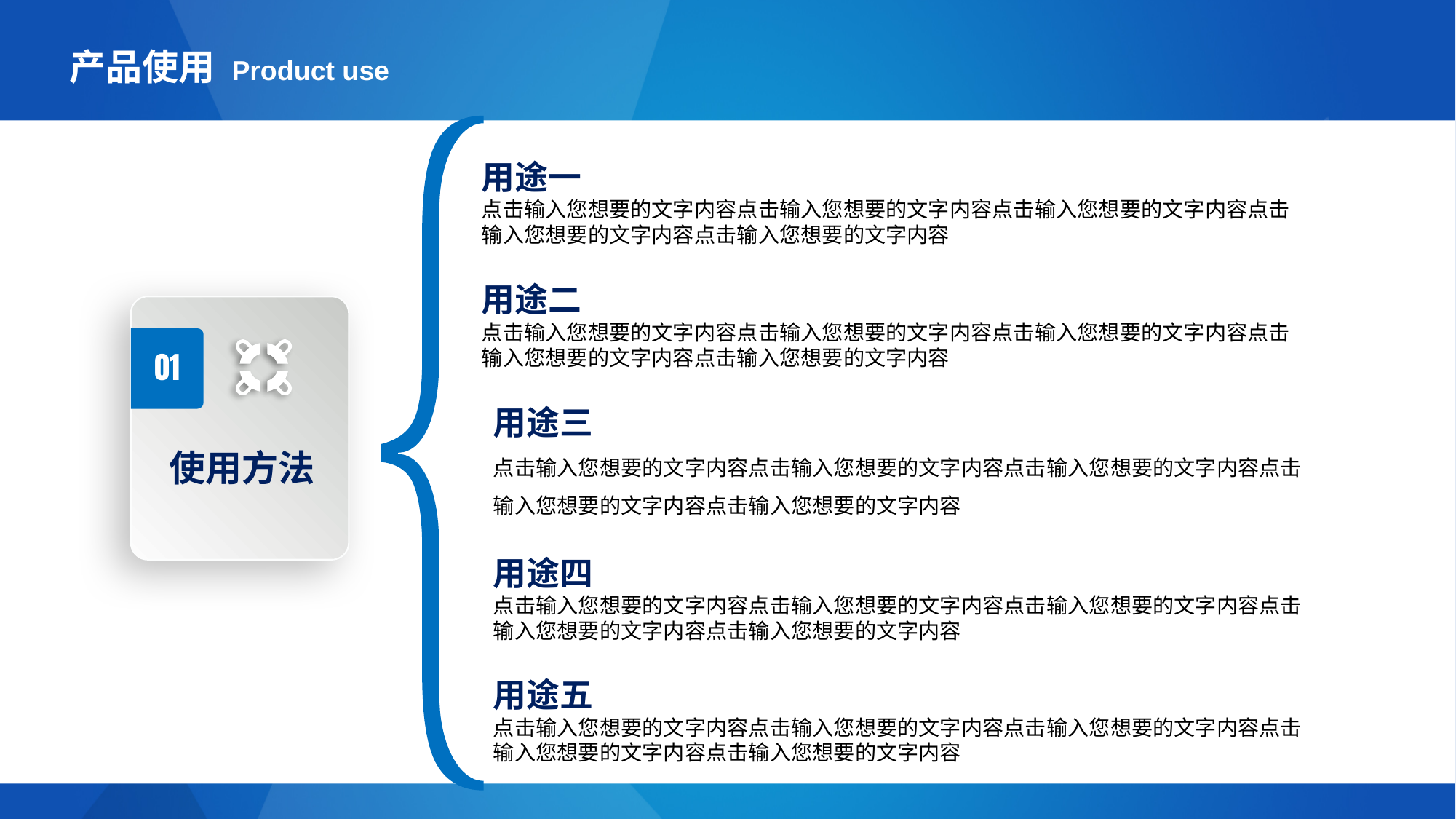

产品使用 Product use

用途一
点击输入您想要的文字内容点击输入您想要的文字内容点击输入您想要的文字内容点击输入您想要的文字内容点击输入您想要的文字内容

用途二
点击输入您想要的文字内容点击输入您想要的文字内容点击输入您想要的文字内容点击输入您想要的文字内容点击输入您想要的文字内容

01
使用方法
用途三
点击输入您想要的文字内容点击输入您想要的文字内容点击输入您想要的文字内容点击输入您想要的文字内容点击输入您想要的文字内容

用途四
点击输入您想要的文字内容点击输入您想要的文字内容点击输入您想要的文字内容点击输入您想要的文字内容点击输入您想要的文字内容

用途五
点击输入您想要的文字内容点击输入您想要的文字内容点击输入您想要的文字内容点击输入您想要的文字内容点击输入您想要的文字内容